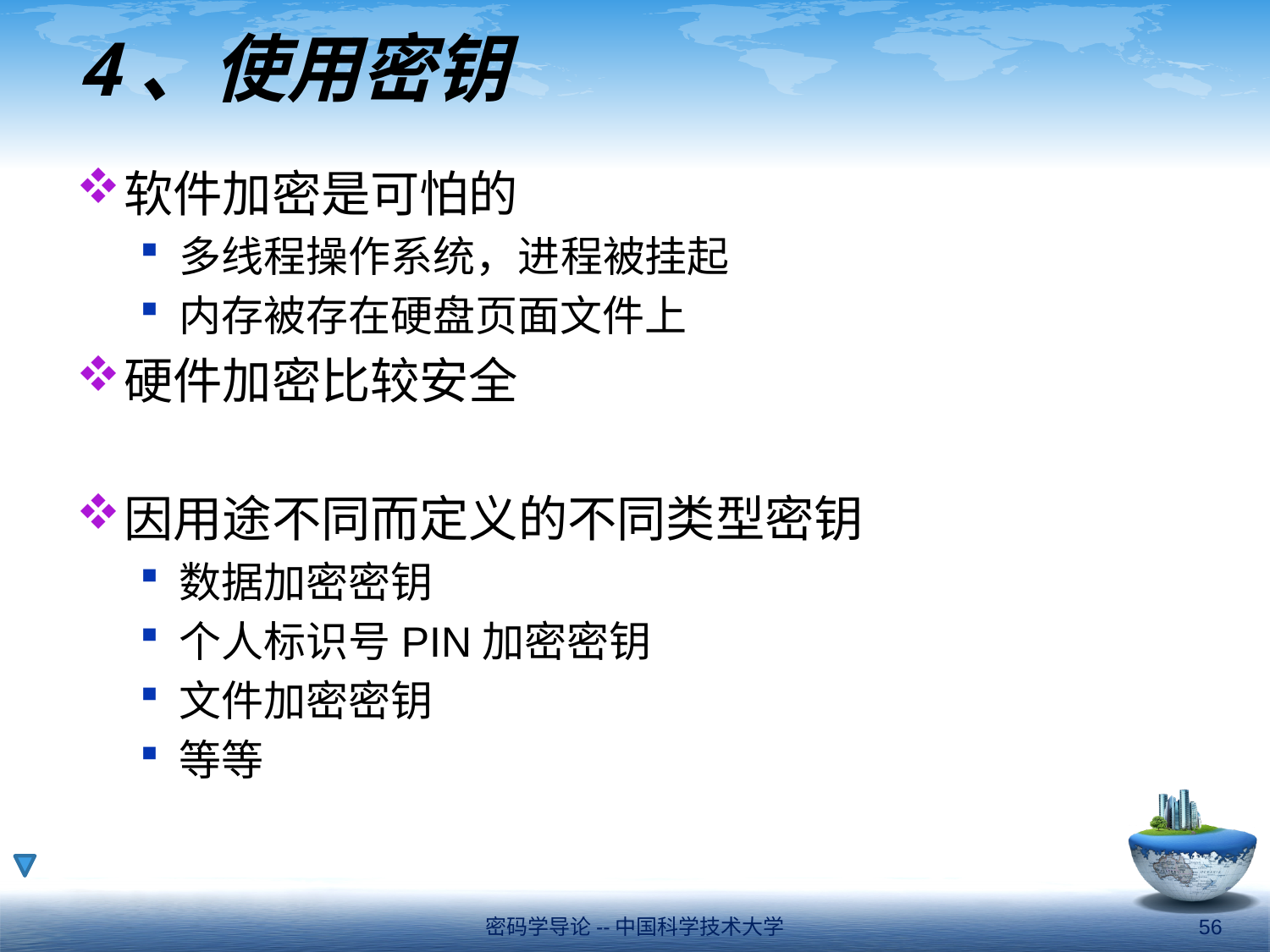

# 4、使用密钥
软件加密是可怕的
多线程操作系统，进程被挂起
内存被存在硬盘页面文件上
硬件加密比较安全

因用途不同而定义的不同类型密钥
数据加密密钥
个人标识号PIN加密密钥
文件加密密钥
等等

密码学导论--中国科学技术大学
56